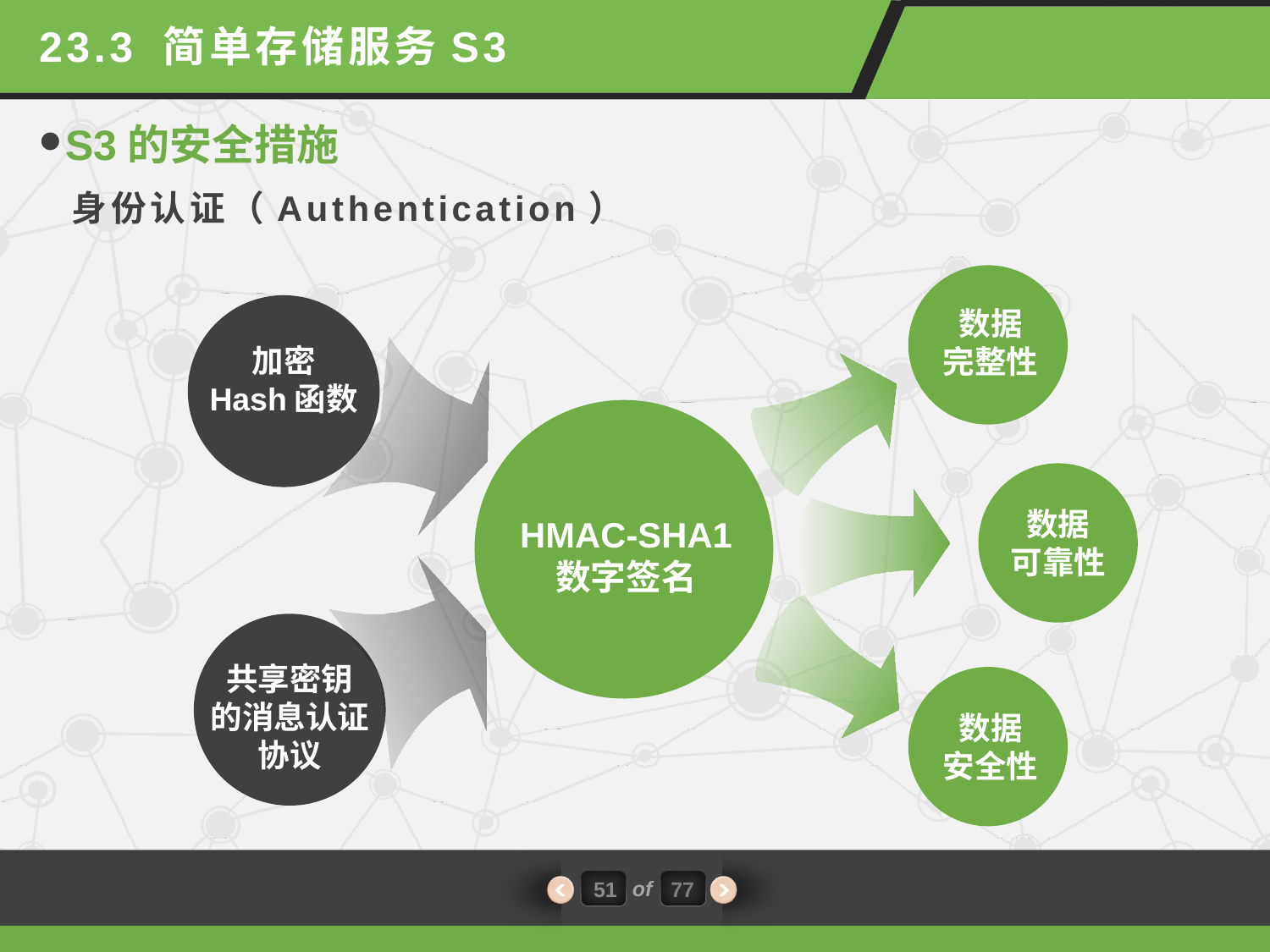

23.3 简单存储服务S3
S3的安全措施

身份认证（Authentication）

数据
完整性

加密
Hash函数

HMAC-SHA1
数字签名

数据
可靠性

共享密钥
的消息认证
协议

数据
安全性
51